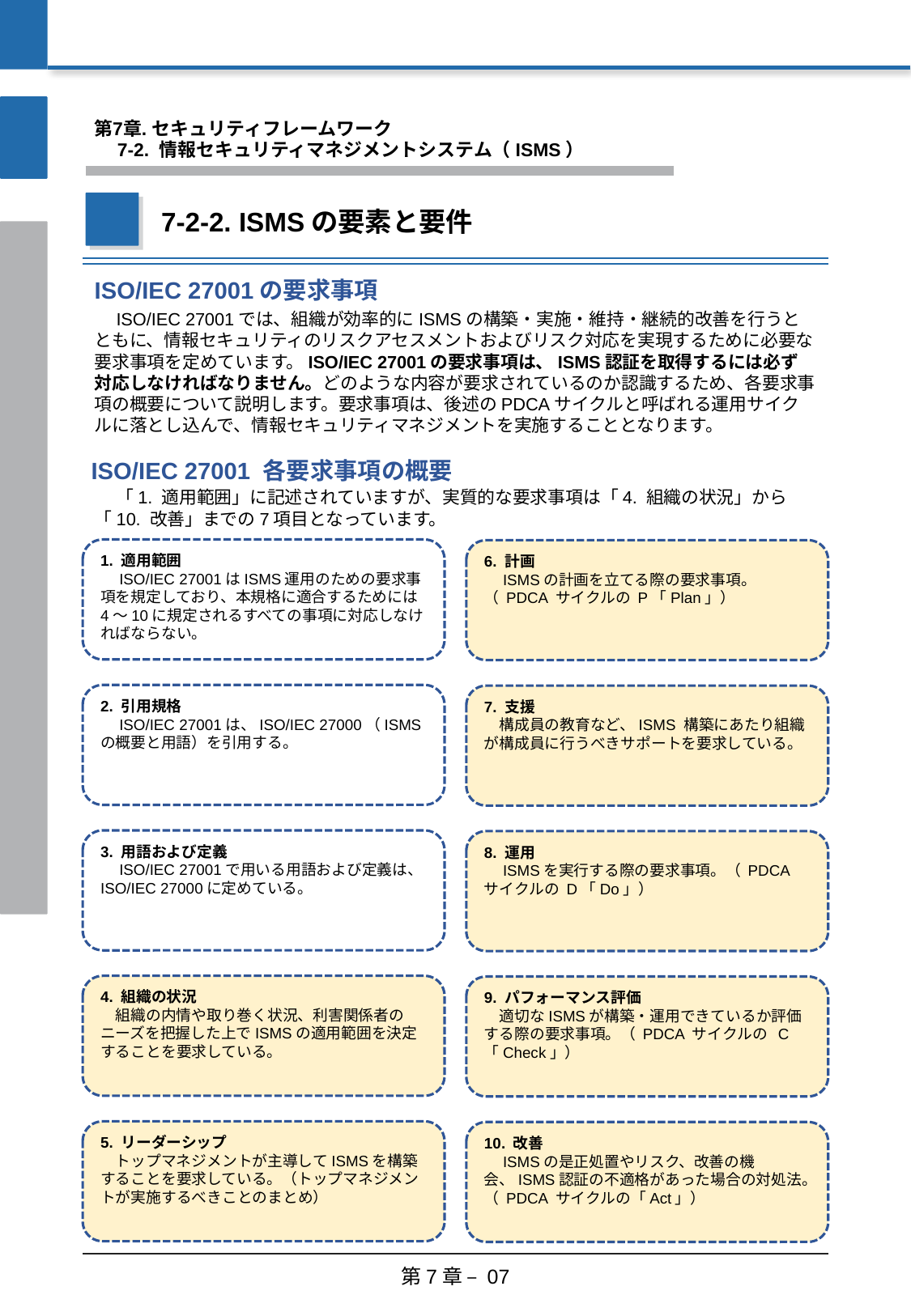

第7章. セキュリティフレームワーク
　7-2. 情報セキュリティマネジメントシステム（ISMS）
7-2-2. ISMSの要素と要件
ISO/IEC 27001の要求事項
　ISO/IEC 27001では、組織が効率的にISMSの構築・実施・維持・継続的改善を行うとともに、情報セキュリティのリスクアセスメントおよびリスク対応を実現するために必要な要求事項を定めています。ISO/IEC 27001の要求事項は、ISMS認証を取得するには必ず対応しなければなりません。どのような内容が要求されているのか認識するため、各要求事項の概要について説明します。要求事項は、後述のPDCAサイクルと呼ばれる運用サイクルに落とし込んで、情報セキュリティマネジメントを実施することとなります。
ISO/IEC 27001 各要求事項の概要
　 「1. 適用範囲」に記述されていますが、実質的な要求事項は「4. 組織の状況」から「10. 改善」までの7項目となっています。
1. 適用範囲
　ISO/IEC 27001はISMS運用のための要求事項を規定しており、本規格に適合するためには4～10に規定されるすべての事項に対応しなければならない。

6. 計画
　ISMSの計画を立てる際の要求事項。（ PDCA サイクルの P「Plan」）

2. 引用規格
　ISO/IEC 27001は、ISO/IEC 27000（ISMSの概要と用語）を引用する。

7. 支援
　構成員の教育など、ISMS 構築にあたり組織が構成員に行うべきサポートを要求している。

3. 用語および定義
　ISO/IEC 27001で用いる用語および定義は、ISO/IEC 27000に定めている。

8. 運用
　ISMSを実行する際の要求事項。（ PDCA サイクルの D「Do」）

4. 組織の状況
　組織の内情や取り巻く状況、利害関係者のニーズを把握した上でISMSの適用範囲を決定することを要求している。

9. パフォーマンス評価
　適切なISMSが構築・運用できているか評価する際の要求事項。（ PDCA サイクルの  C「Check」）

5. リーダーシップ
　トップマネジメントが主導してISMSを構築することを要求している。（トップマネジメントが実施するべきことのまとめ）

10. 改善
　ISMSの是正処置やリスク、改善の機会、ISMS認証の不適格があった場合の対処法。（ PDCA サイクルの「Act」）

第7章 – 07